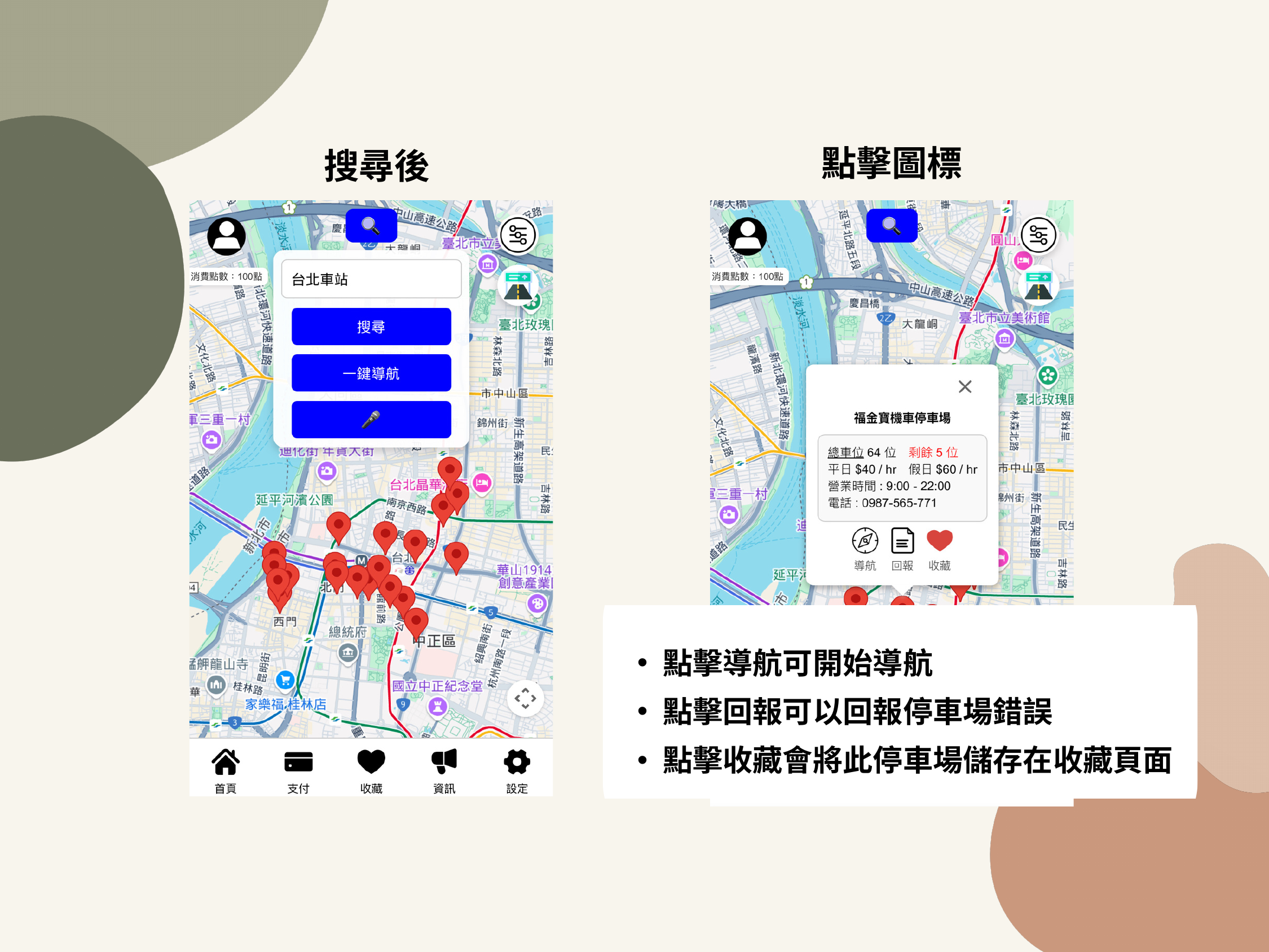

點擊圖標
搜尋後

點擊導航可開始導航
點擊回報可以回報停車場錯誤
點擊收藏會將此停車場儲存在收藏頁面